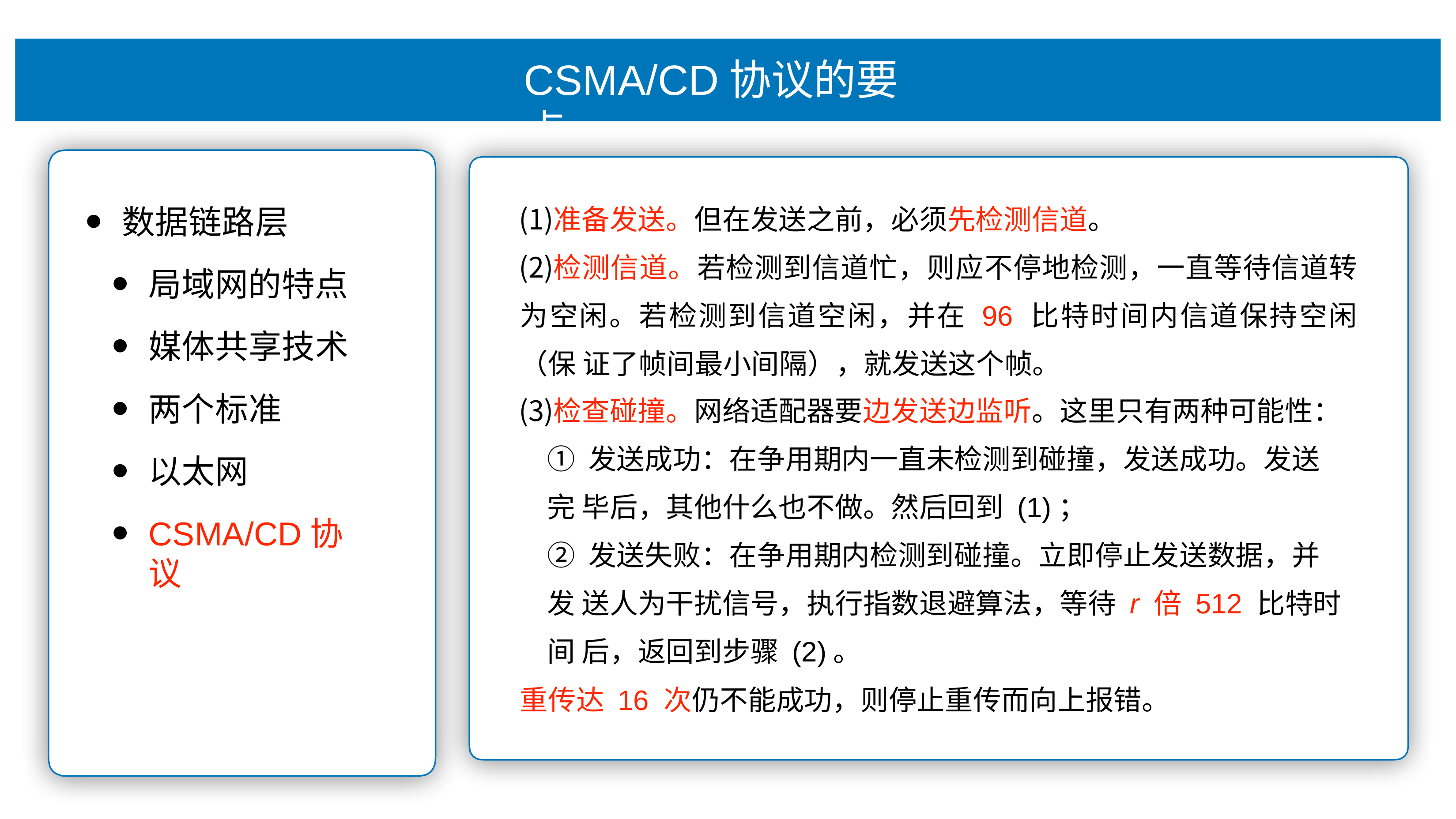

# CSMA/CD协议的要点

准备发送。但在发送之前，必须先检测信道。
检测信道。若检测到信道忙，则应不停地检测，⼀直等待信道转 为空闲。若检测到信道空闲，并在 96 ⽐特时间内信道保持空闲（保 证了帧间最⼩间隔），就发送这个帧。
检查碰撞。⽹络适配器要边发送边监听。这⾥只有两种可能性：
① 发送成功：在争⽤期内⼀直未检测到碰撞，发送成功。发送完 毕后，其他什么也不做。然后回到 (1)；
② 发送失败：在争⽤期内检测到碰撞。⽴即停⽌发送数据，并发 送⼈为⼲扰信号，执⾏指数退避算法，等待 r 倍 512 ⽐特时间 后，返回到步骤 (2)。
重传达 16 次仍不能成功，则停⽌重传⽽向上报错。
数据链路层
局域⽹的特点
媒体共享技术
两个标准
以太⽹
CSMA/CD协议